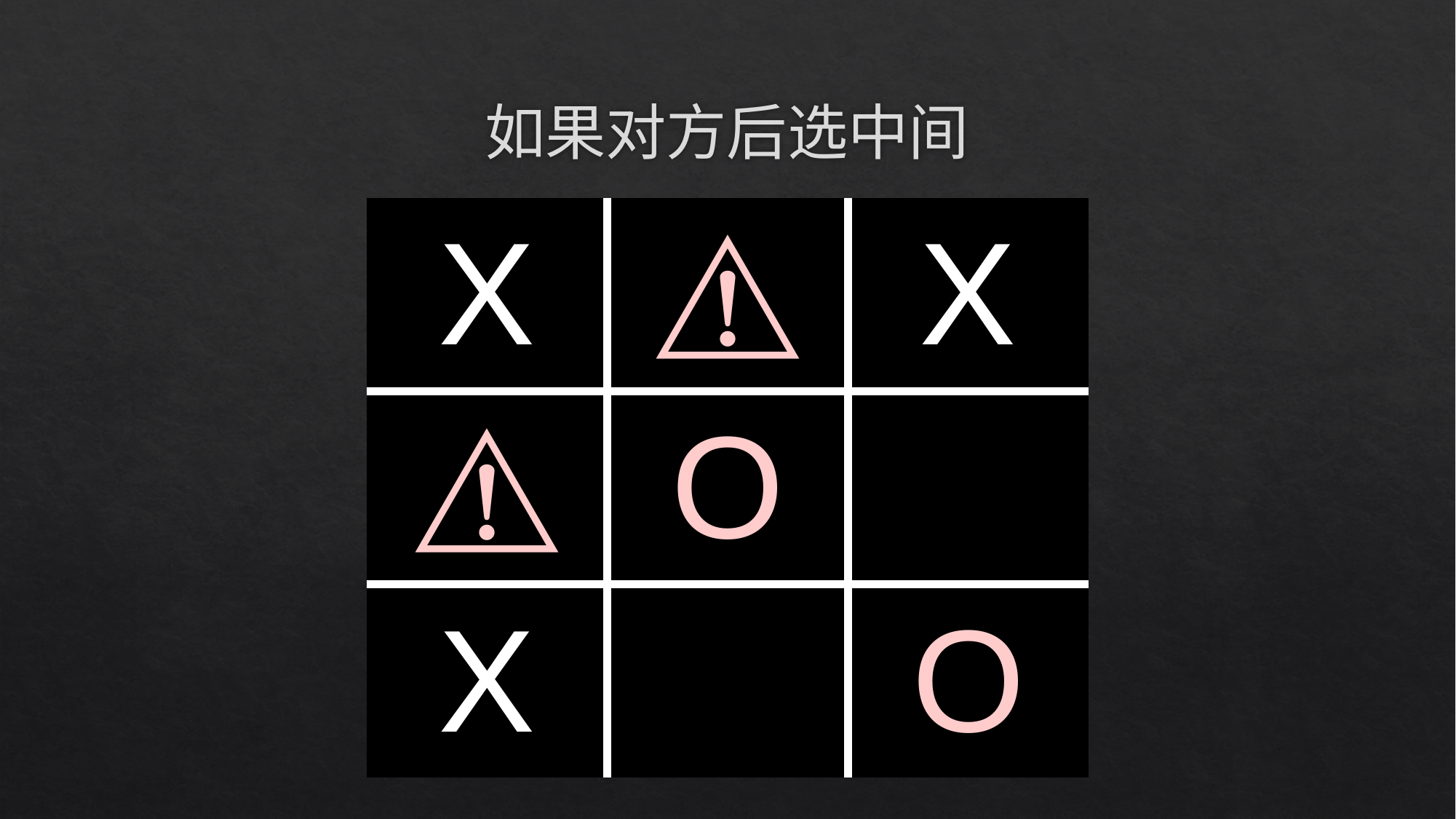

# 如果对方后选中间
| X | ⚠️ | X |
| --- | --- | --- |
| ⚠️ | O |  |
| X |  | O |